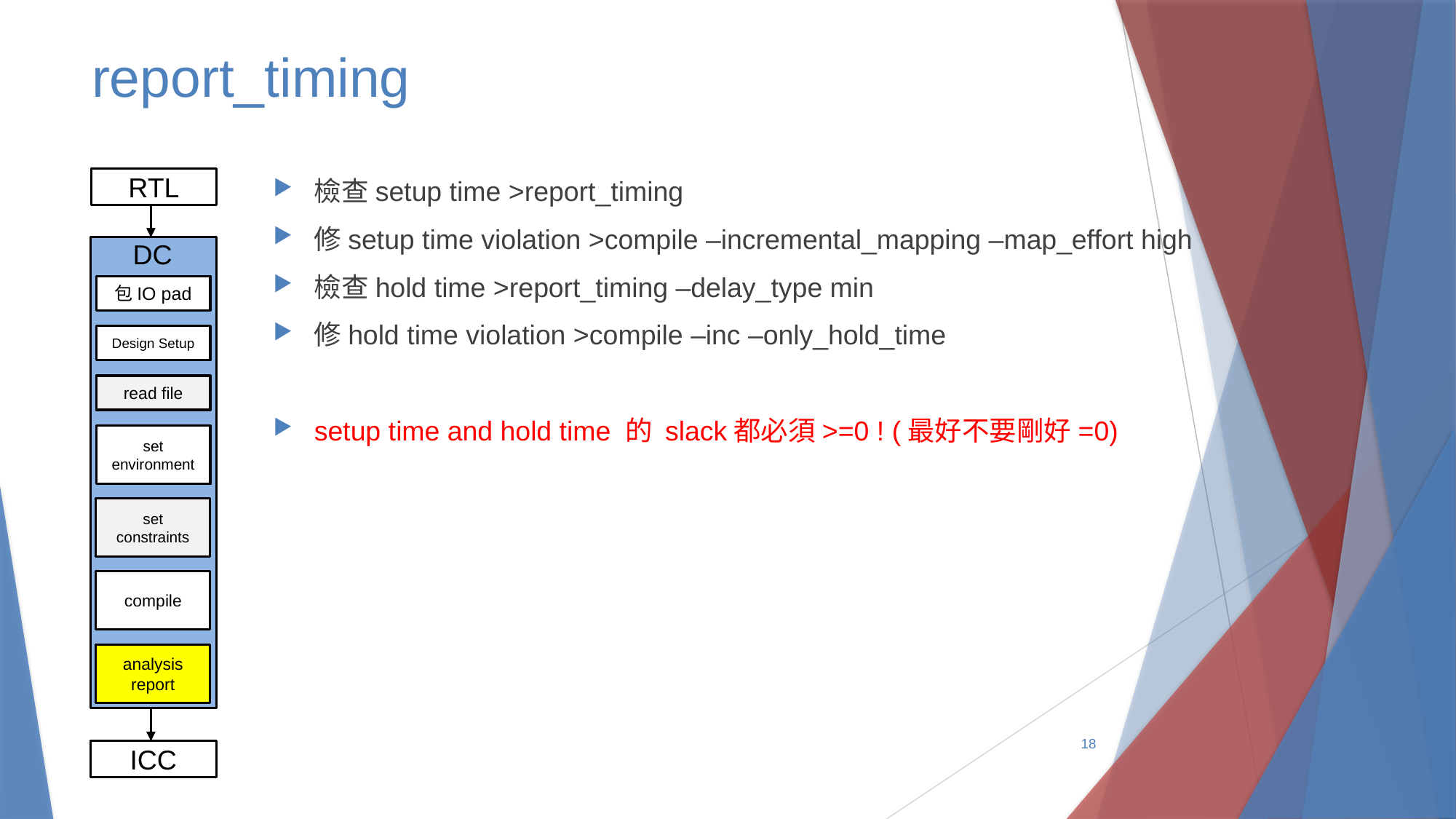

# report_timing
RTL
RTL
檢查setup time >report_timing
修setup time violation >compile –incremental_mapping –map_effort high
檢查hold time >report_timing –delay_type min
修hold time violation >compile –inc –only_hold_time

setup time and hold time 的 slack都必須>=0 ! (最好不要剛好=0)
DC
DC

包IO pad
包io pad
Design Setup
dv環境設定
read file
read file
constraints
set environment
set constraints
compile
analysis
report
18
ICC
ICC